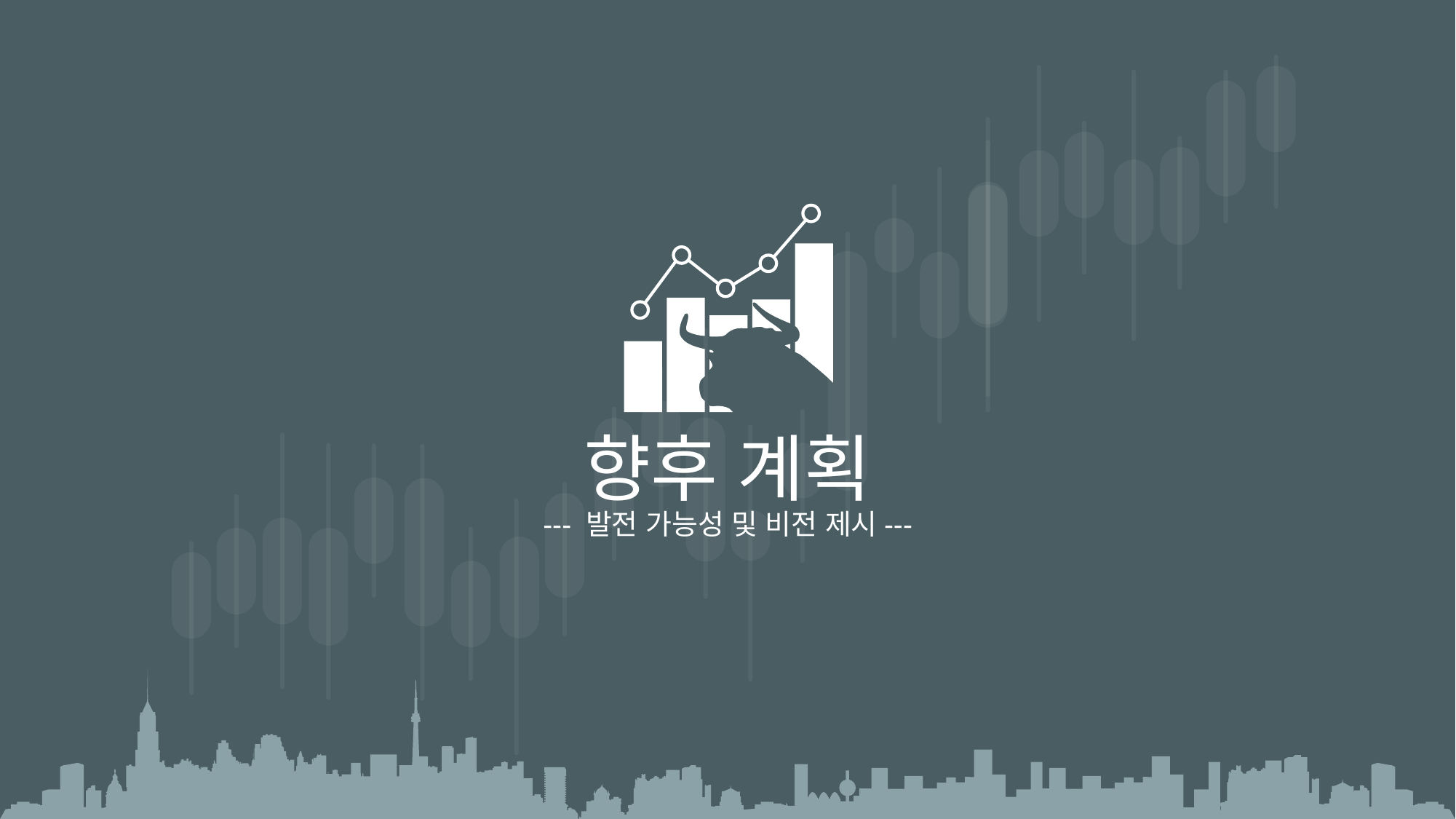

향후 계획
--- 발전 가능성 및 비전 제시---